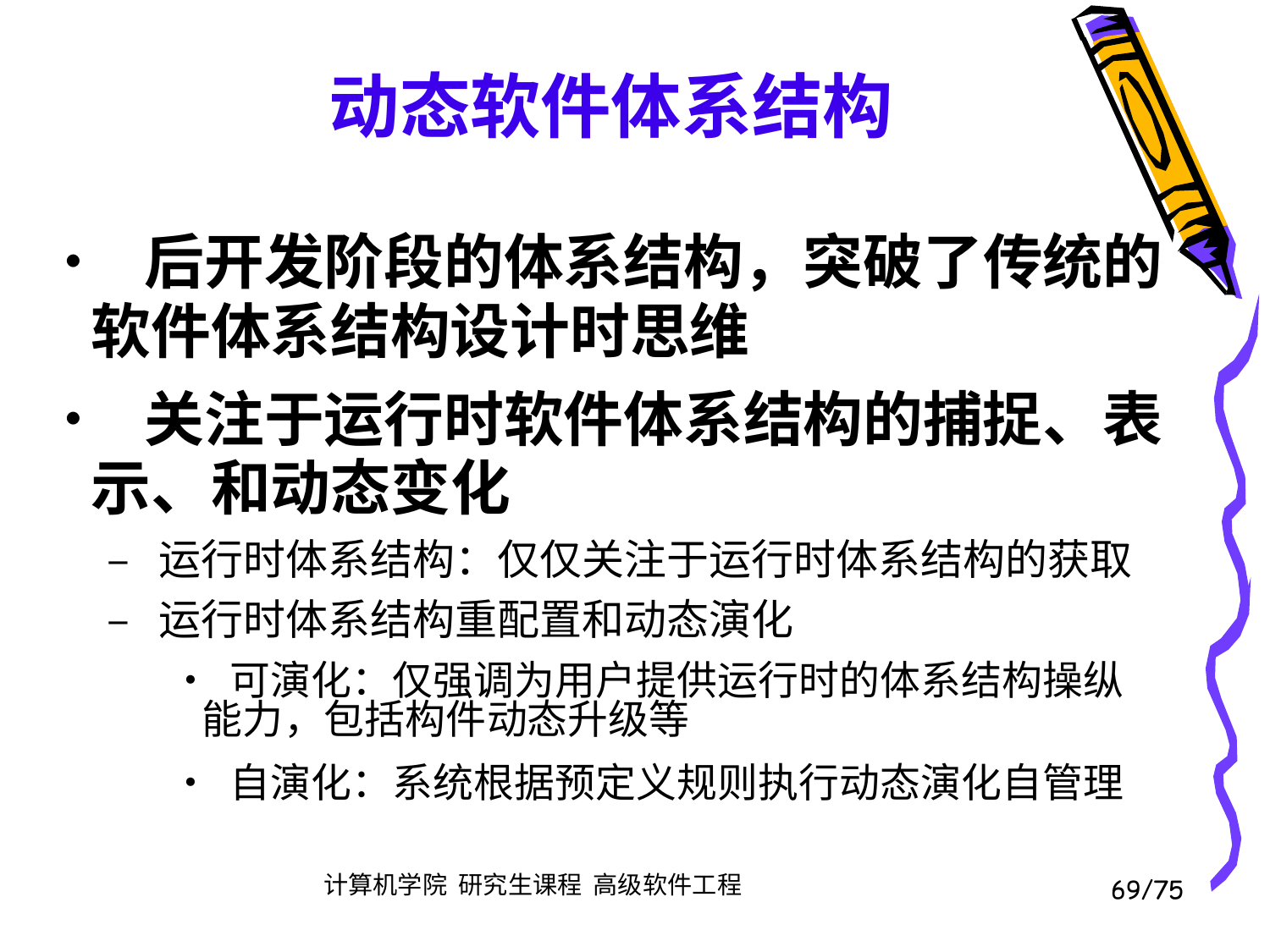

动态软件体系结构

•  后开发阶段的体系结构，突破了传统的
	软件体系结构设计时思维
•  关注于运行时软件体系结构的捕捉、表
	示、和动态变化
		–  运行时体系结构：仅仅关注于运行时体系结构的获取
		–  运行时体系结构重配置和动态演化
			• 可演化：仅强调为用户提供运行时的体系结构操纵
				能力，包括构件动态升级等
			• 自演化：系统根据预定义规则执行动态演化自管理

69/75
计算机学院  研究生课程  高级软件工程